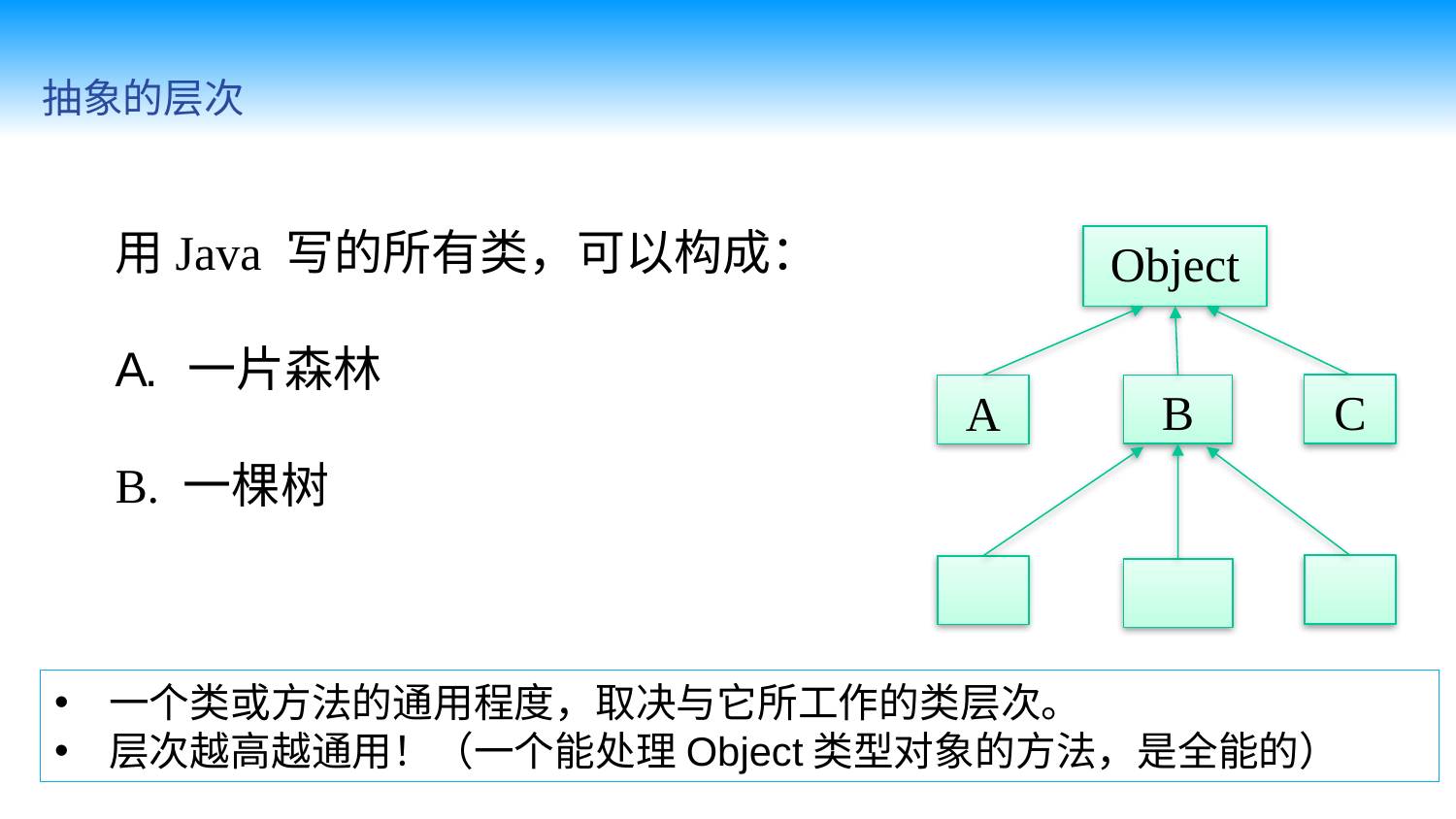

抽象的层次
用Java 写的所有类，可以构成：

一片森林

B. 一棵树
Object
C
B
A

一个类或方法的通用程度，取决与它所工作的类层次。
层次越高越通用！（一个能处理Object类型对象的方法，是全能的）